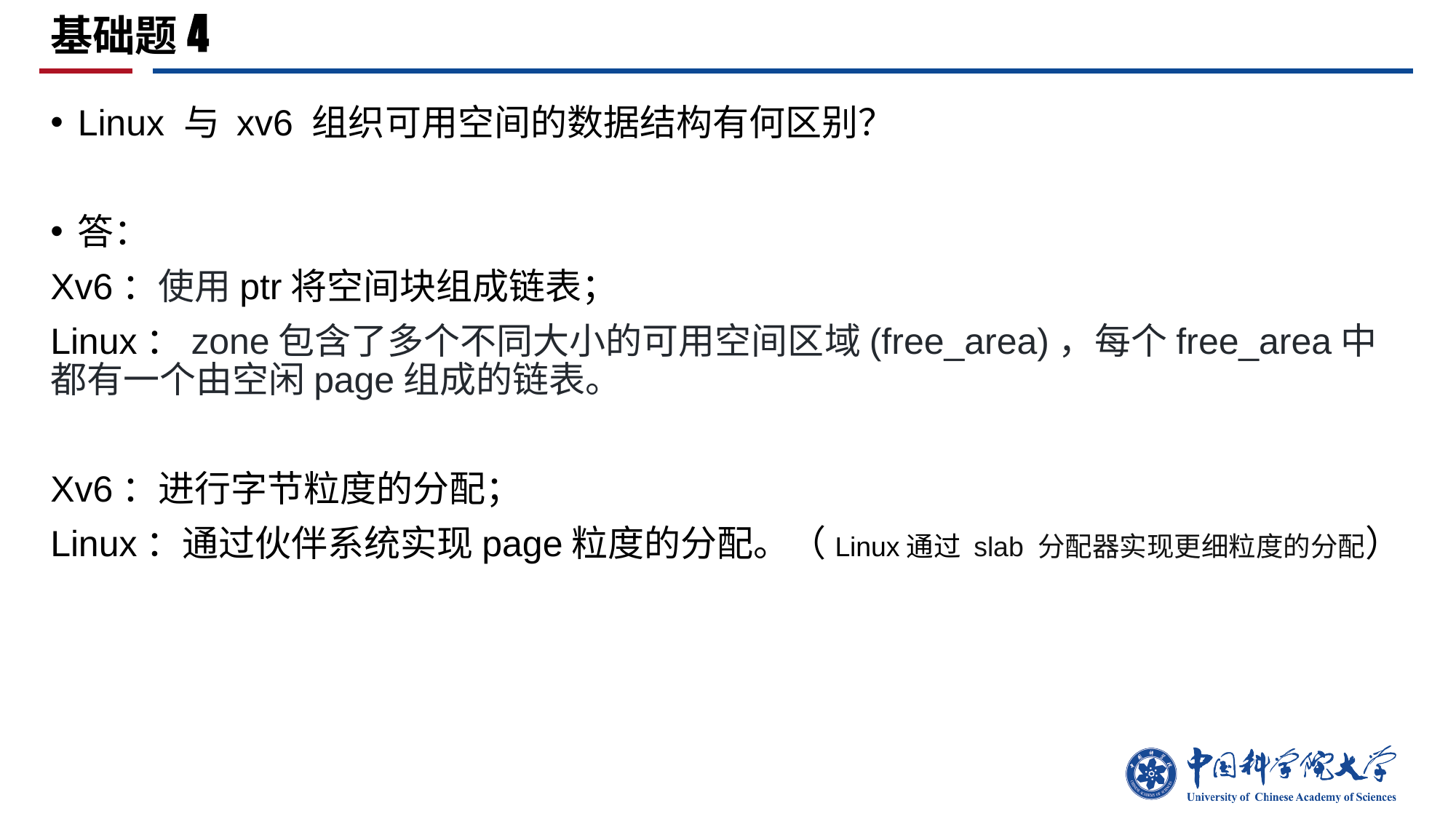

# 基础题4
Linux 与 xv6 组织可用空间的数据结构有何区别？

答：
Xv6：使用ptr将空间块组成链表；
Linux：zone包含了多个不同大小的可用空间区域(free_area)，每个free_area中都有一个由空闲page组成的链表。

Xv6：进行字节粒度的分配；
Linux：通过伙伴系统实现page粒度的分配。（Linux通过 slab 分配器实现更细粒度的分配）